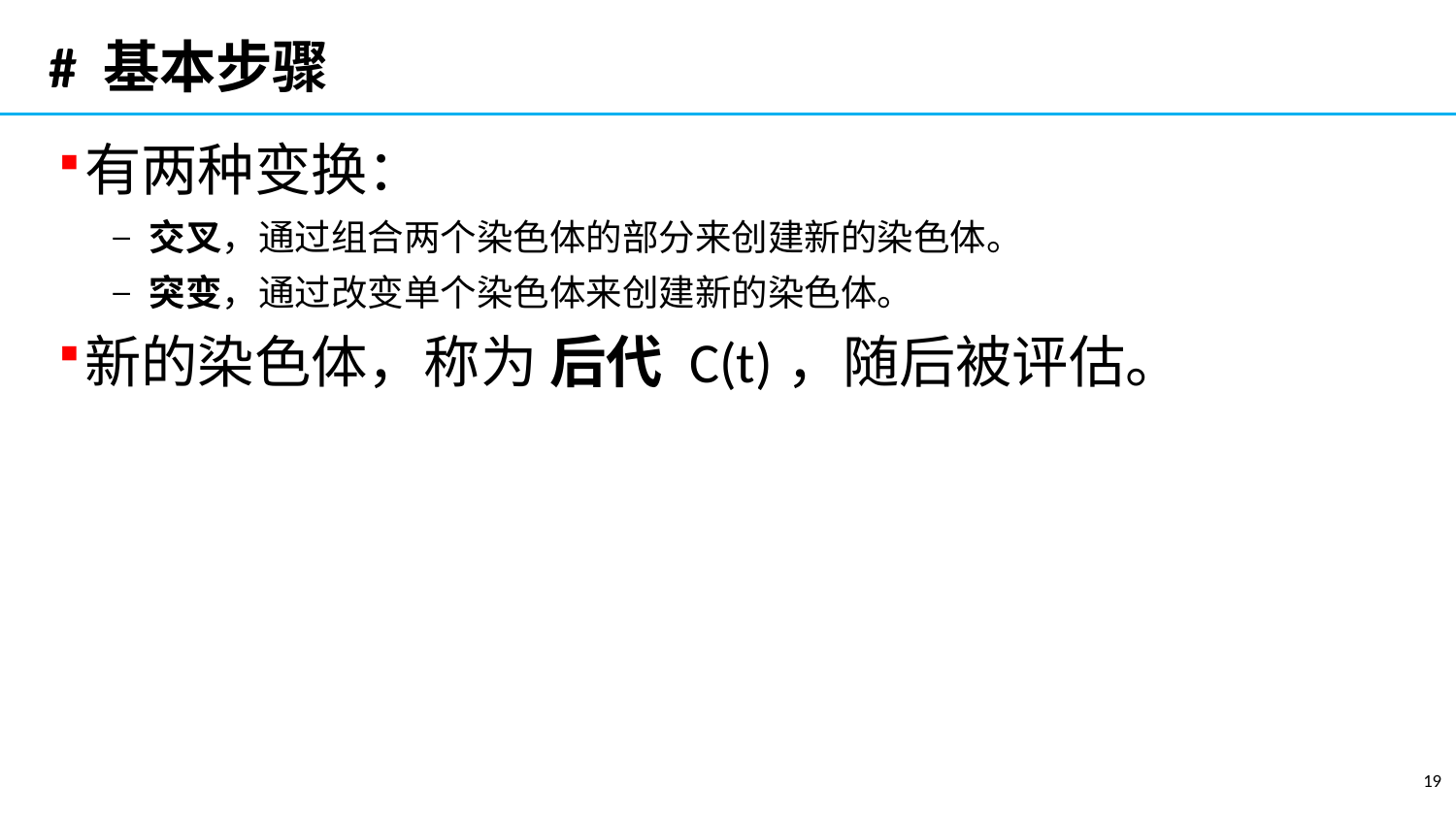

# # 基本步骤

有两种变换：
交叉，通过组合两个染色体的部分来创建新的染色体。
突变，通过改变单个染色体来创建新的染色体。
新的染色体，称为 后代 C(t)，随后被评估。
19